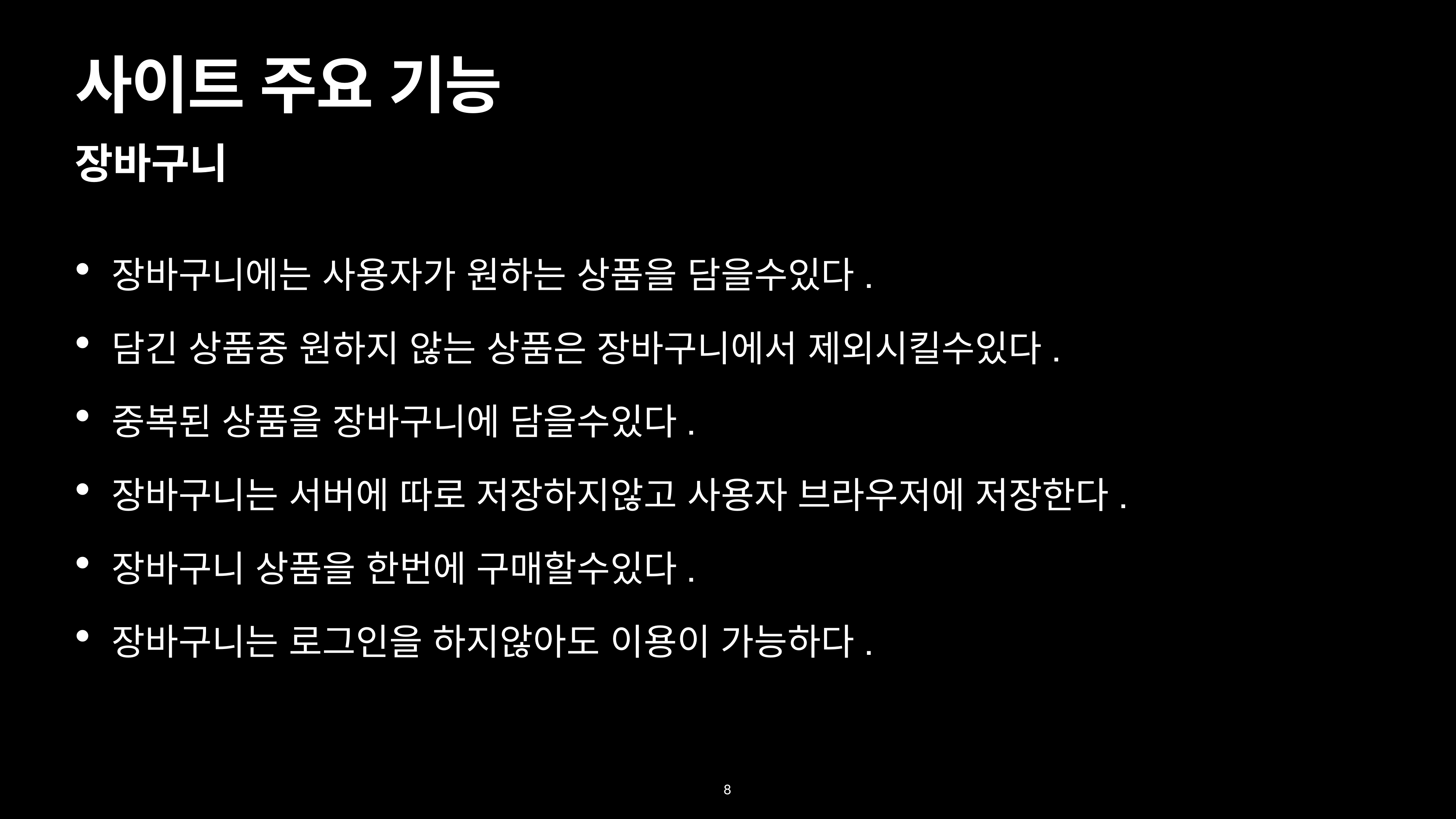

# 사이트 주요 기능
장바구니
장바구니에는 사용자가 원하는 상품을 담을수있다.
담긴 상품중 원하지 않는 상품은 장바구니에서 제외시킬수있다.
중복된 상품을 장바구니에 담을수있다.
장바구니는 서버에 따로 저장하지않고 사용자 브라우저에 저장한다.
장바구니 상품을 한번에 구매할수있다.
장바구니는 로그인을 하지않아도 이용이 가능하다.
8